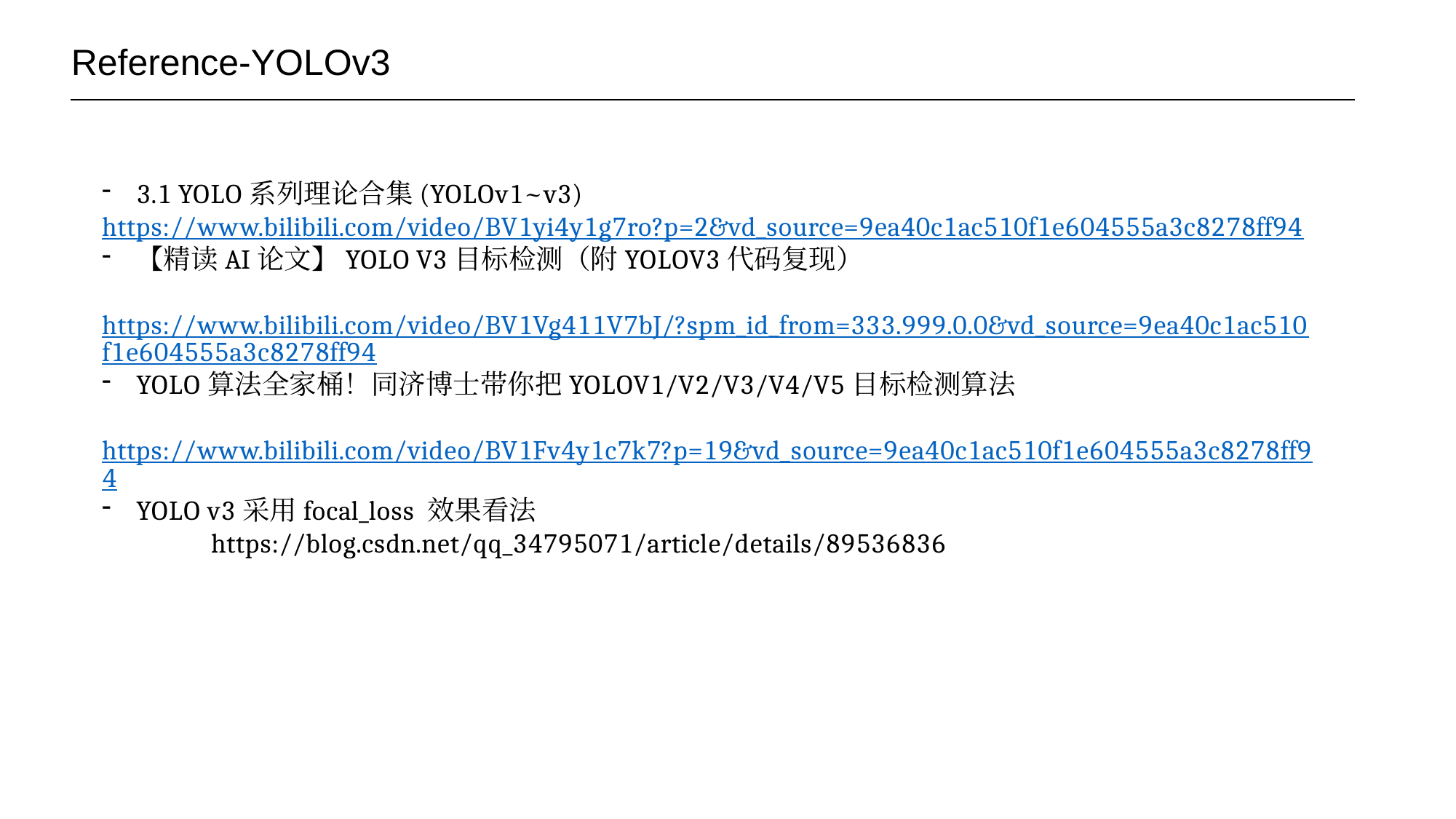

# Reference-YOLOv3
3.1 YOLO系列理论合集(YOLOv1~v3)
	https://www.bilibili.com/video/BV1yi4y1g7ro?p=2&vd_source=9ea40c1ac510f1e604555a3c8278ff94
【精读AI论文】YOLO V3目标检测（附YOLOV3代码复现）
	https://www.bilibili.com/video/BV1Vg411V7bJ/?spm_id_from=333.999.0.0&vd_source=9ea40c1ac510f1e604555a3c8278ff94
YOLO算法全家桶！同济博士带你把YOLOV1/V2/V3/V4/V5目标检测算法
	https://www.bilibili.com/video/BV1Fv4y1c7k7?p=19&vd_source=9ea40c1ac510f1e604555a3c8278ff94
YOLO v3采用focal_loss 效果看法
	https://blog.csdn.net/qq_34795071/article/details/89536836